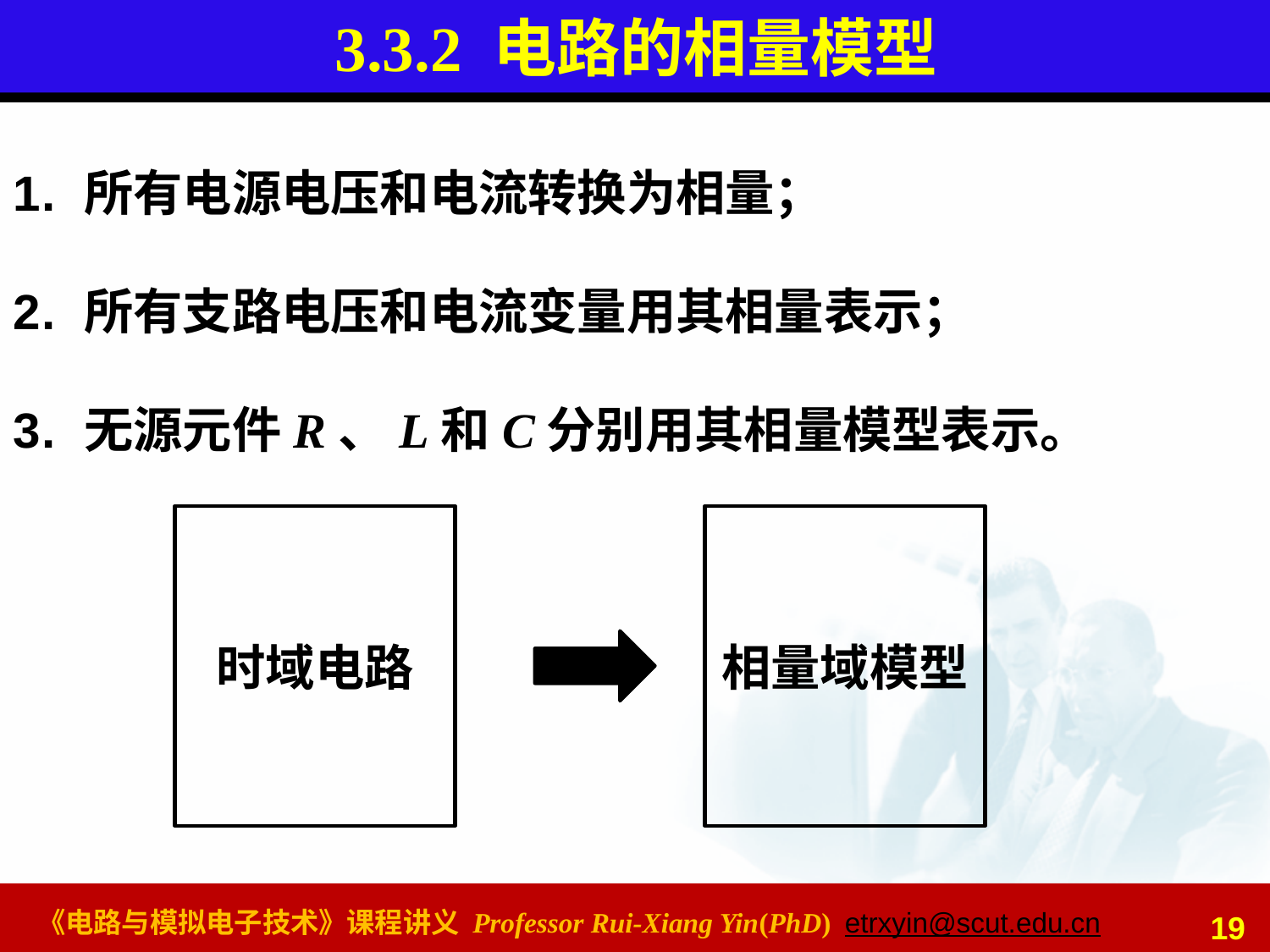

# 3.3.2 电路的相量模型
所有电源电压和电流转换为相量；
所有支路电压和电流变量用其相量表示；
无源元件R、L和C分别用其相量模型表示。
时域电路
相量域模型

19